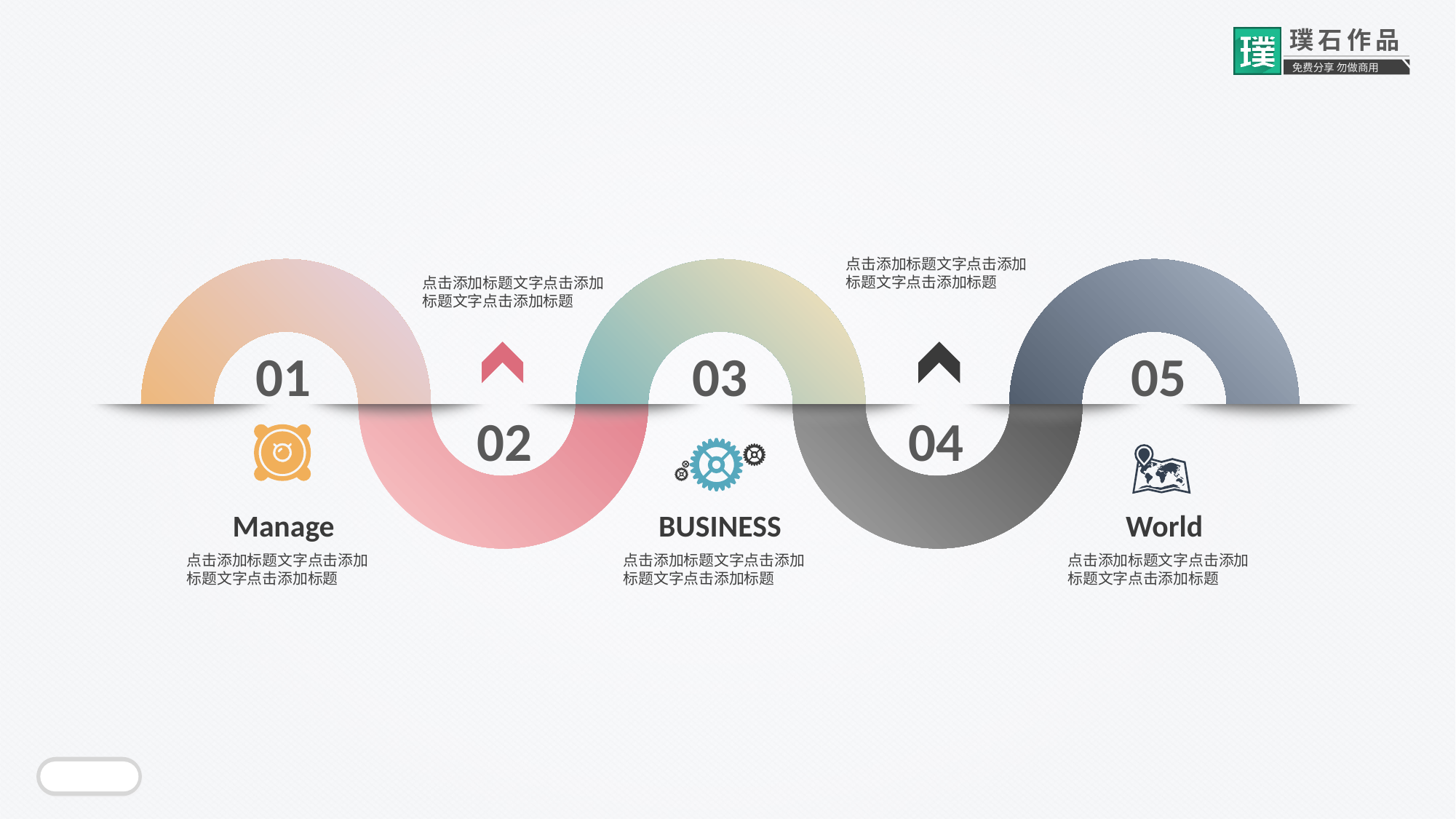

点击添加标题文字点击添加标题文字点击添加标题

点击添加标题文字点击添加标题文字点击添加标题

01
03
05

02
04

Manage
BUSINESS
World
点击添加标题文字点击添加标题文字点击添加标题
点击添加标题文字点击添加标题文字点击添加标题
点击添加标题文字点击添加标题文字点击添加标题